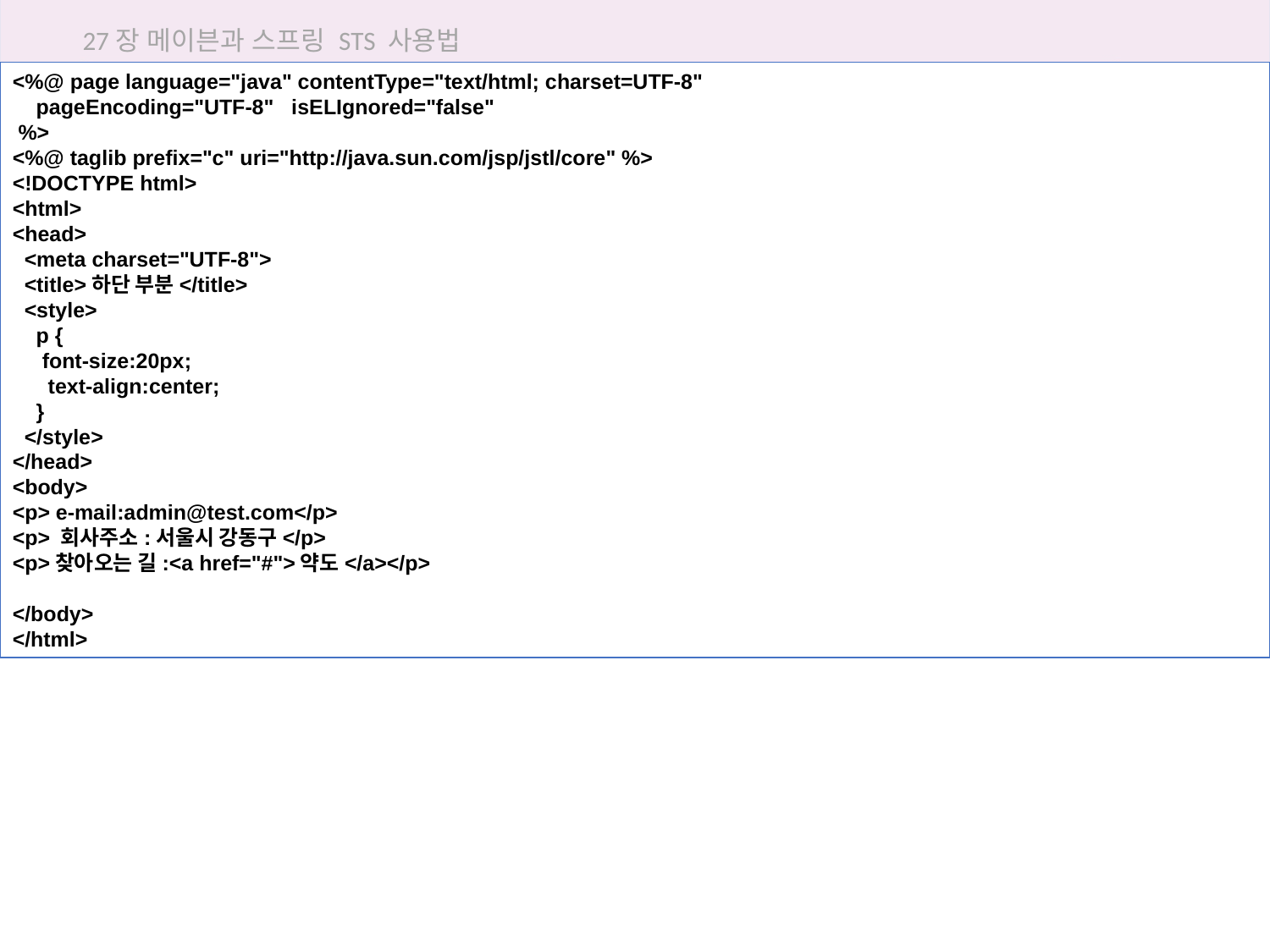

27장 메이븐과 스프링 STS 사용법
<%@ page language="java" contentType="text/html; charset=UTF-8"
    pageEncoding="UTF-8"   isELIgnored="false"
 %>
<%@ taglib prefix="c" uri="http://java.sun.com/jsp/jstl/core" %>
<!DOCTYPE html>
<html>
<head>
  <meta charset="UTF-8">
  <title>하단 부분</title>
  <style>
    p {
     font-size:20px;
      text-align:center;
    }
  </style>
</head>
<body>
<p> e-mail:admin@test.com</p>
<p> 회사주소:서울시 강동구</p>
<p>찾아오는 길:<a href="#">약도</a></p>

</body>
</html>